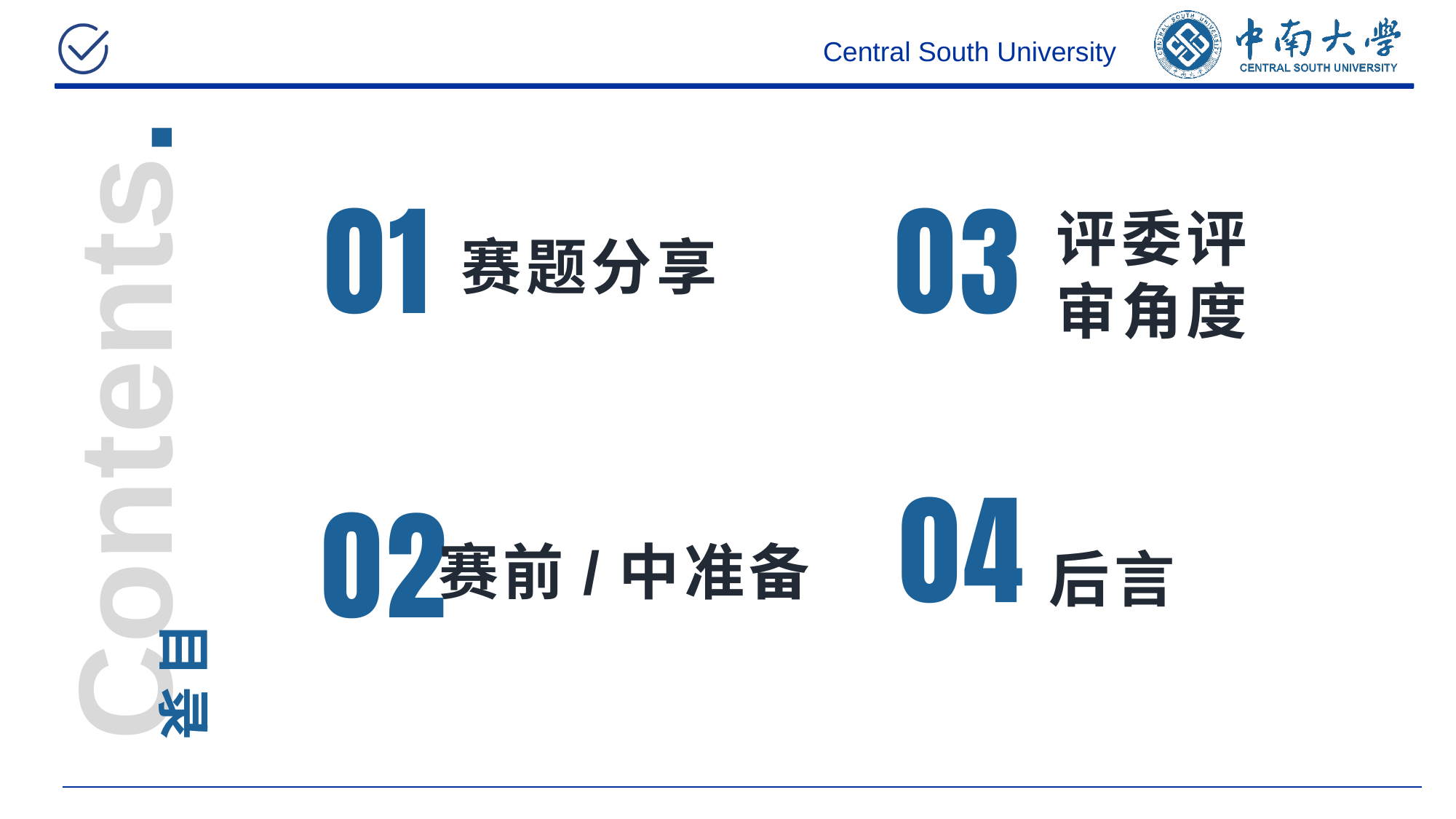

Contents.
目录
03
评委评审角度
01

赛题分享
04
后言
02
赛前/中准备